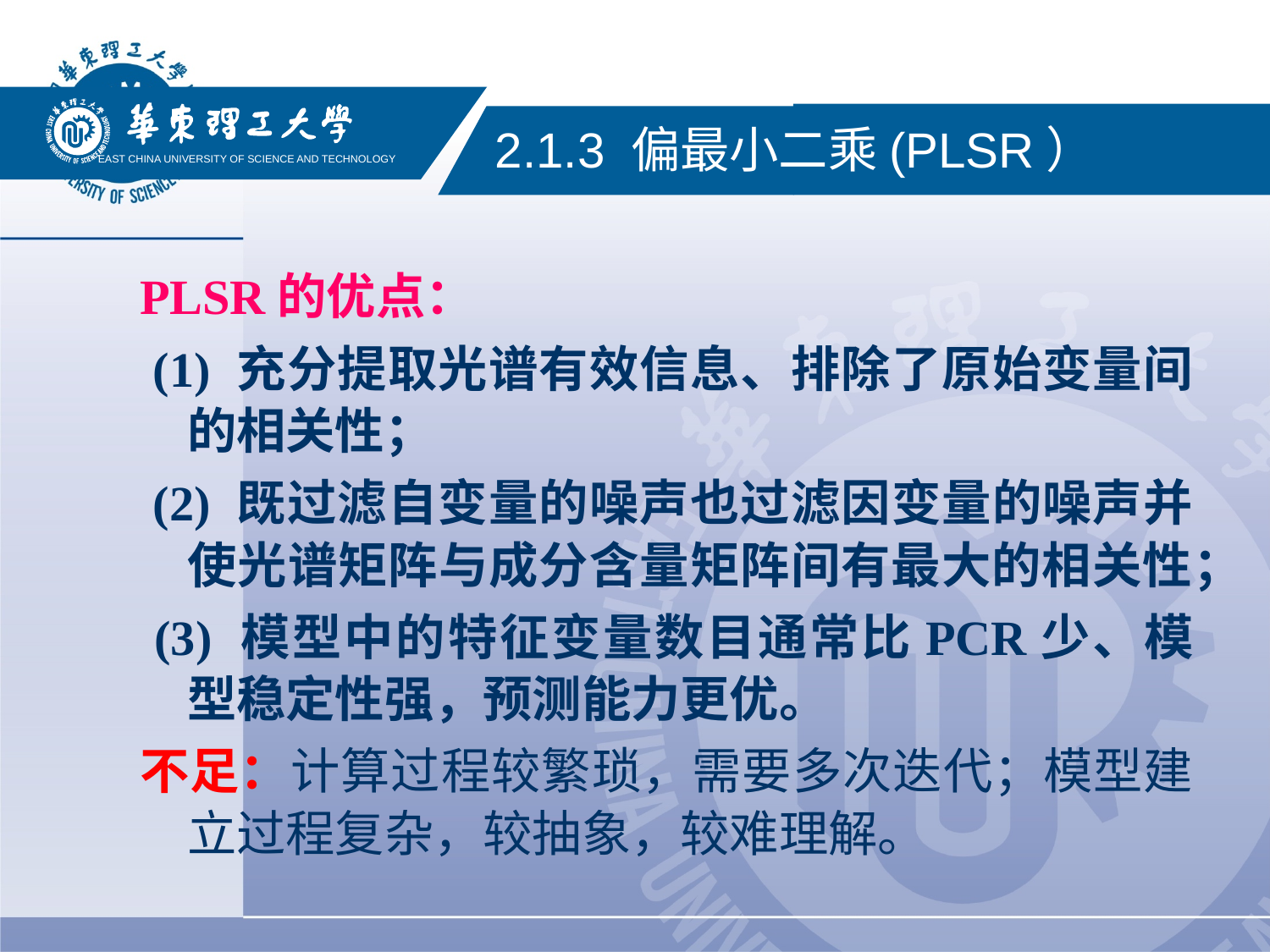

EAST CHINA UNIVERSITY OF SCIENCE AND TECHNOLOGY

2.1.3 偏最小二乘(PLSR）
PLSR的优点：
 (1) 充分提取光谱有效信息、排除了原始变量间的相关性；
 (2) 既过滤自变量的噪声也过滤因变量的噪声并使光谱矩阵与成分含量矩阵间有最大的相关性；
 (3) 模型中的特征变量数目通常比PCR少、模型稳定性强，预测能力更优。
不足：计算过程较繁琐，需要多次迭代；模型建立过程复杂，较抽象，较难理解。